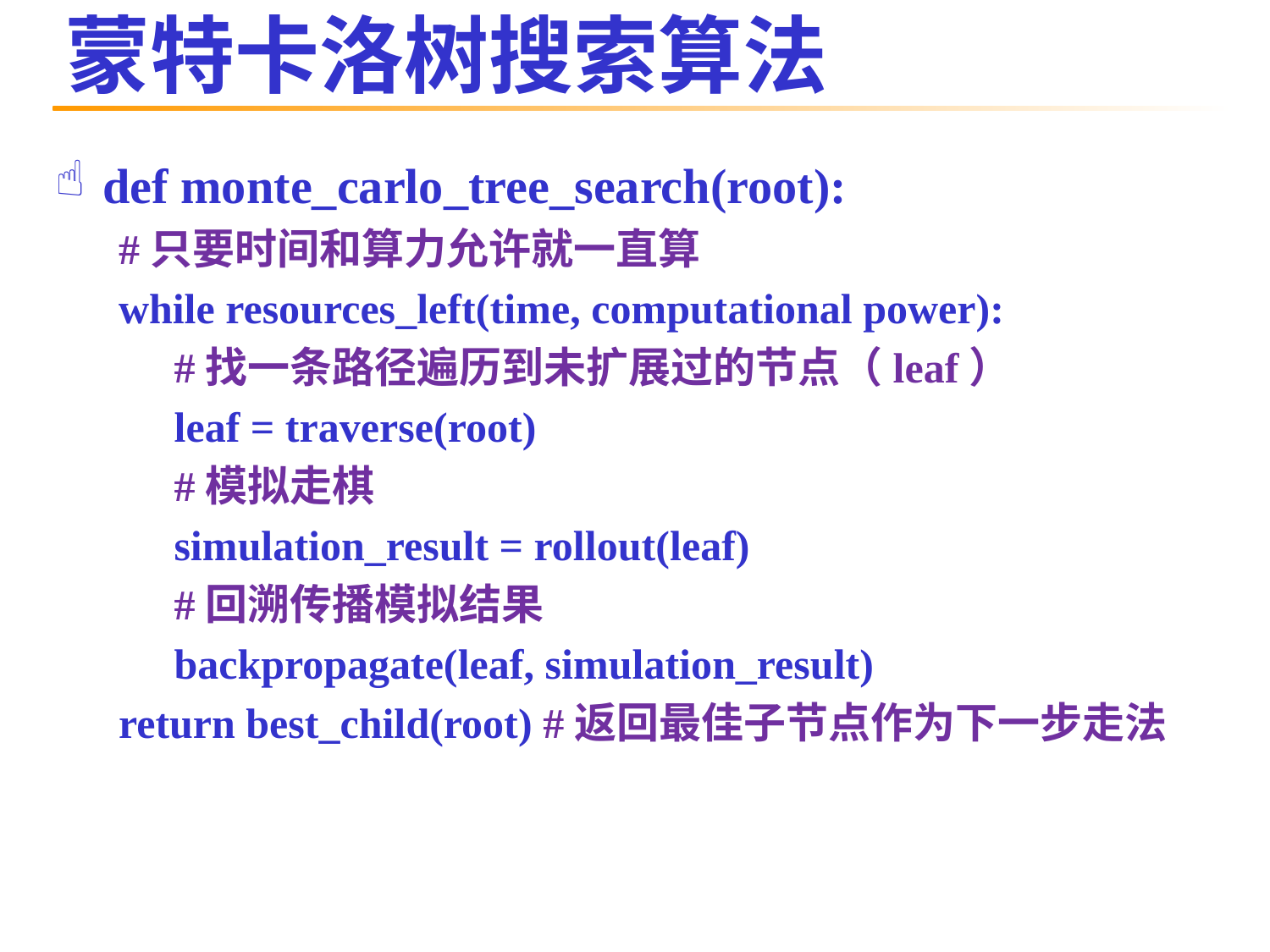

# 蒙特卡洛树搜索算法
def monte_carlo_tree_search(root):
#只要时间和算力允许就一直算
while resources_left(time, computational power):
#找一条路径遍历到未扩展过的节点（leaf）
leaf = traverse(root)
#模拟走棋
simulation_result = rollout(leaf)
#回溯传播模拟结果
backpropagate(leaf, simulation_result)
return best_child(root) #返回最佳子节点作为下一步走法